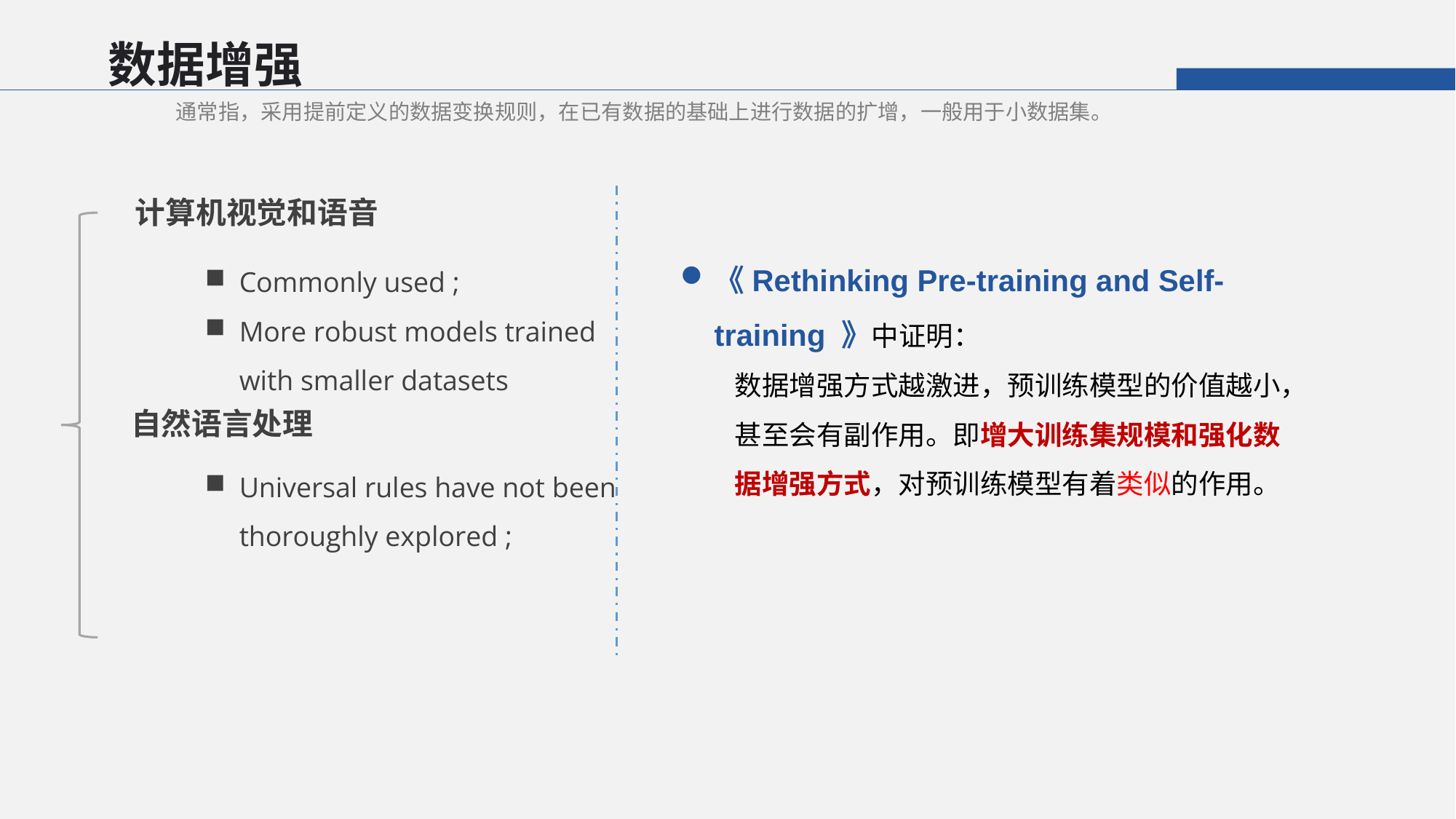

数据增强
通常指，采用提前定义的数据变换规则，在已有数据的基础上进行数据的扩增，一般用于小数据集。
计算机视觉和语音

《Rethinking Pre-training and Self-training 》中证明：
数据增强方式越激进，预训练模型的价值越小，甚至会有副作用。即增大训练集规模和强化数据增强方式，对预训练模型有着类似的作用。
Commonly used ;
More robust models trained with smaller datasets
自然语言处理
Universal rules have not been thoroughly explored ;